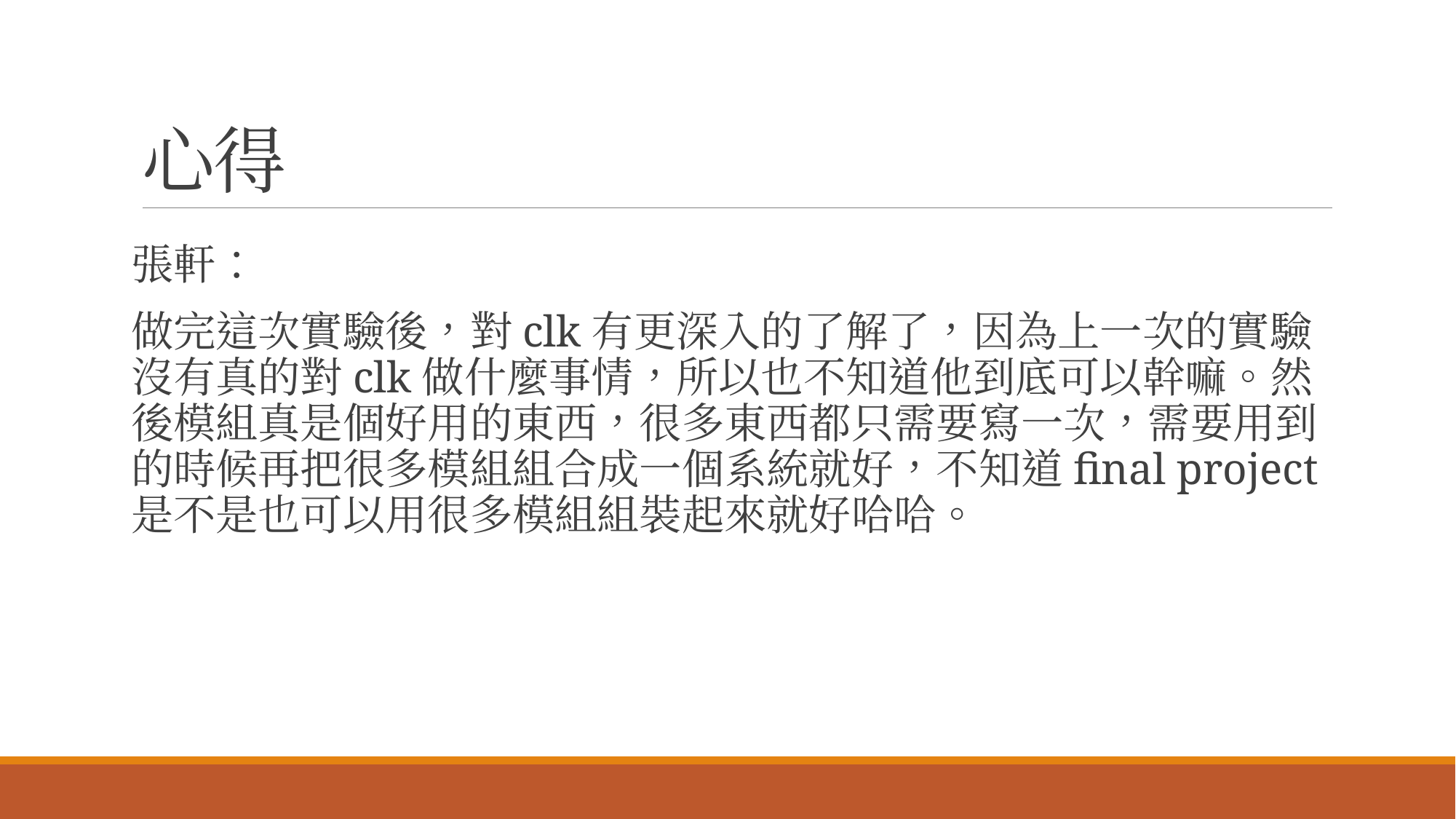

# 心得
張軒：
做完這次實驗後，對clk有更深入的了解了，因為上一次的實驗沒有真的對clk做什麼事情，所以也不知道他到底可以幹嘛。然後模組真是個好用的東西，很多東西都只需要寫一次，需要用到的時候再把很多模組組合成一個系統就好，不知道final project是不是也可以用很多模組組裝起來就好哈哈。